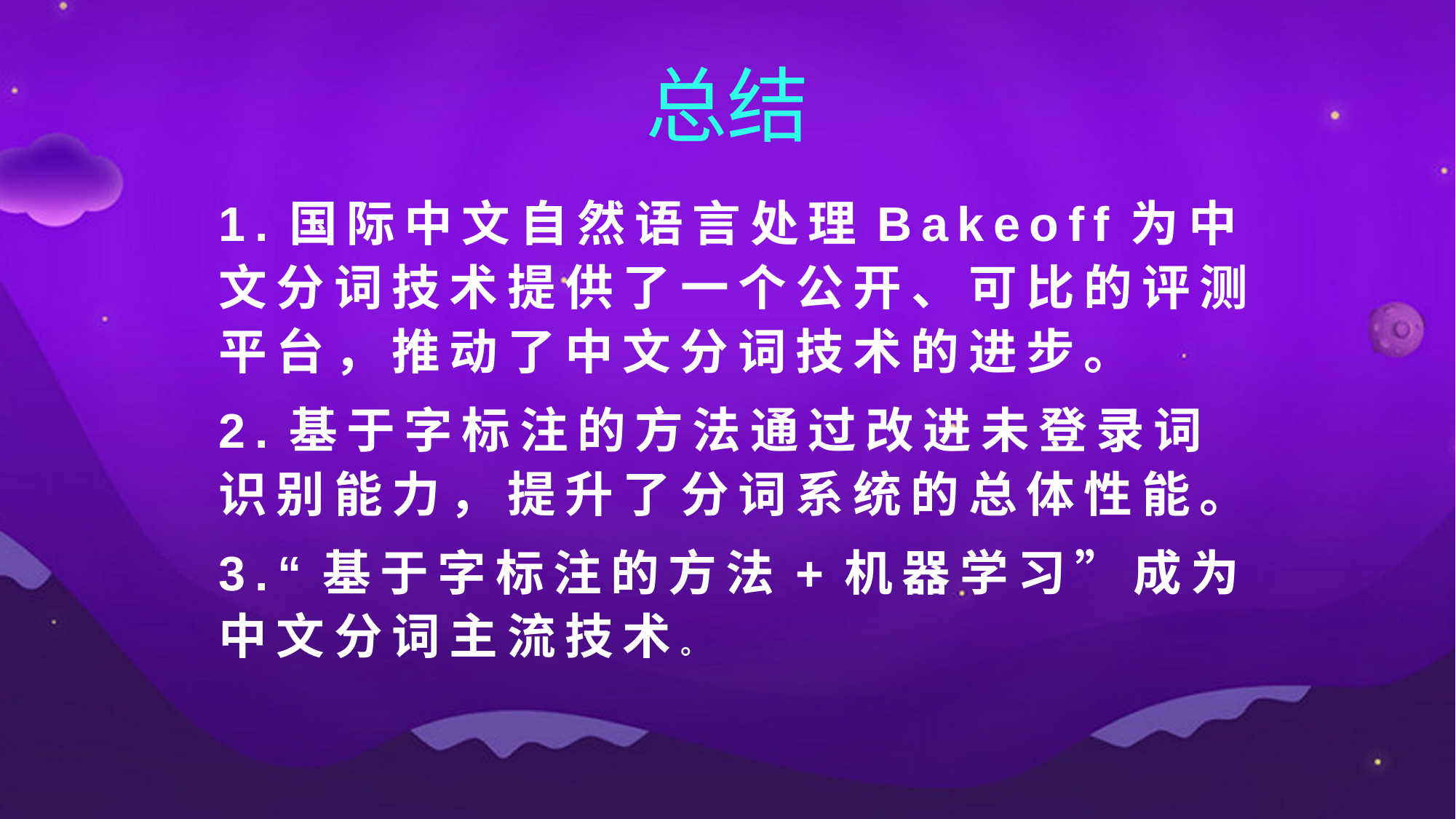

总结
1.国际中文自然语言处理Bakeoff为中文分词技术提供了一个公开、可比的评测平台，推动了中文分词技术的进步。
2.基于字标注的方法通过改进未登录词识别能力，提升了分词系统的总体性能。
3.“基于字标注的方法+机器学习”成为中文分词主流技术。